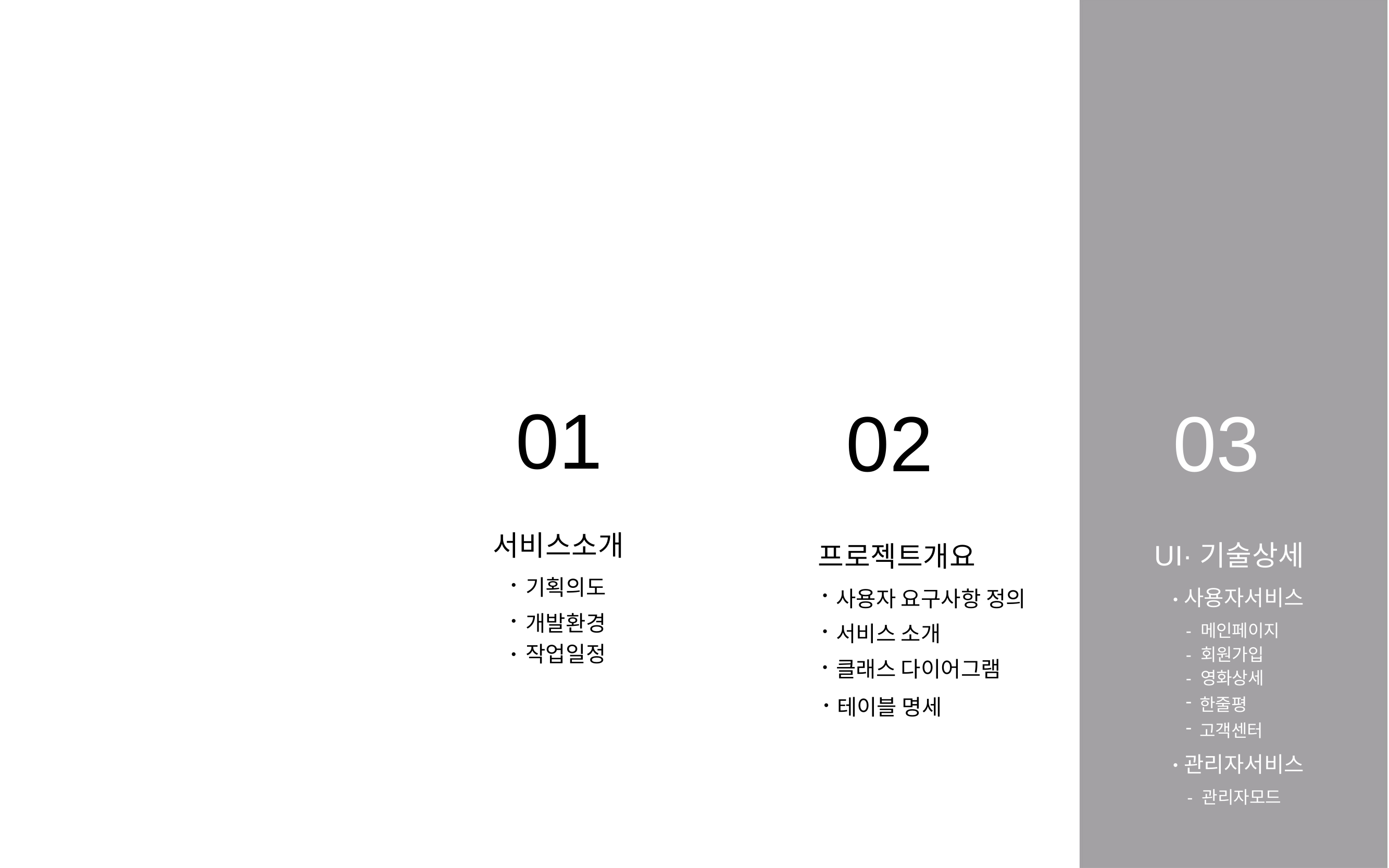

01
02 03
서비스소개
UI·기술상세
프로젝트개요
기획의도
●
사용자서비스
사용자 요구사항 정의
●
●
개발환경
●
서비스 소개
- 메인페이지
- 회원가입
- 영화상세
한줄평
고객센터
●
작업일정
●
클래스 다이어그램
●
테이블 명세
●
관리자서비스
●
- 관리자모드